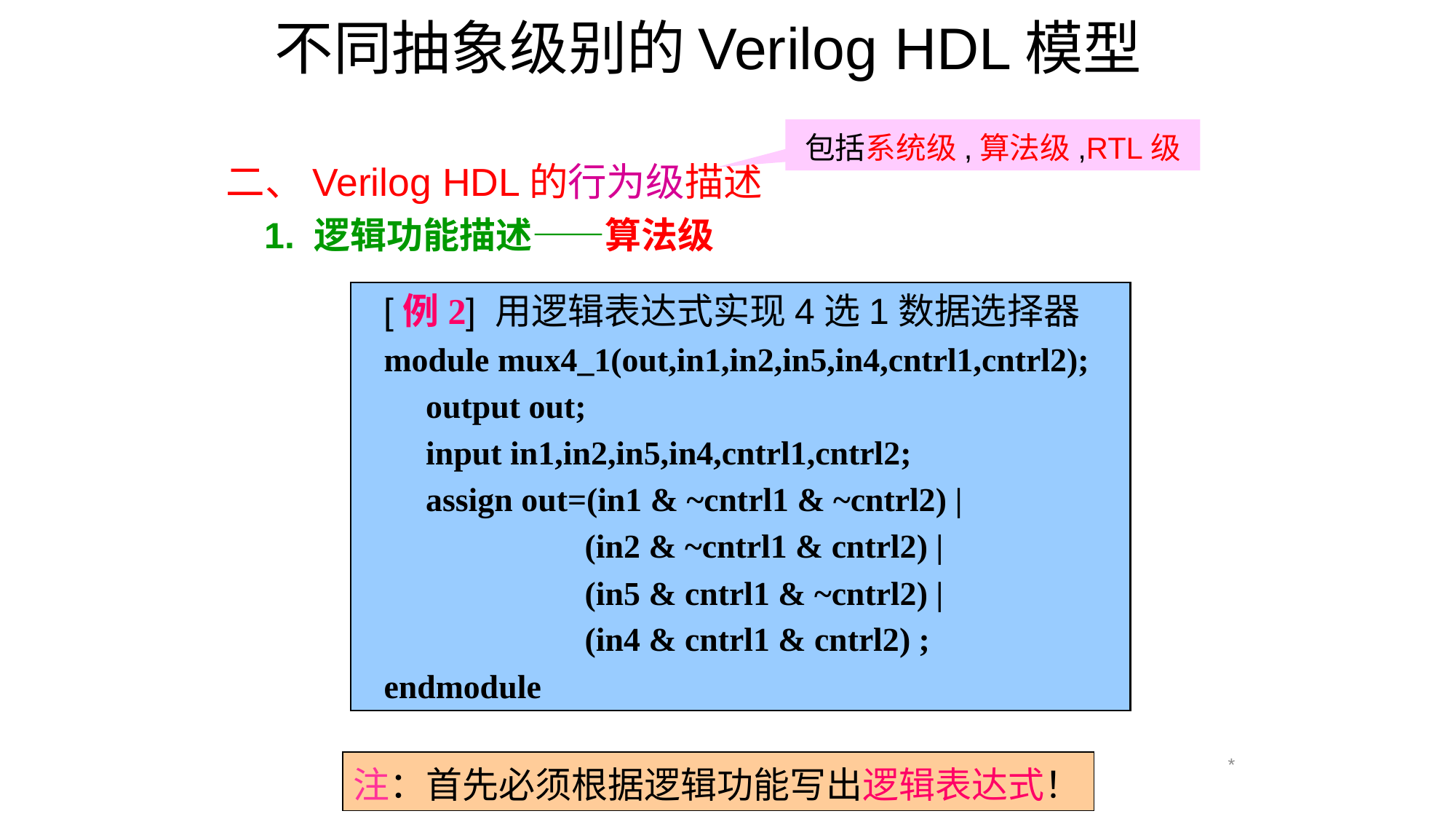

# 不同抽象级别的Verilog HDL模型
包括系统级,算法级,RTL级
二、Verilog HDL的行为级描述
1. 逻辑功能描述——算法级
[例2] 用逻辑表达式实现4选1数据选择器
module mux4_1(out,in1,in2,in5,in4,cntrl1,cntrl2);
     output out;
     input in1,in2,in5,in4,cntrl1,cntrl2;
     assign out=(in1 & ~cntrl1 & ~cntrl2) |
                        (in2 & ~cntrl1 & cntrl2) |
                        (in5 & cntrl1 & ~cntrl2) |
                        (in4 & cntrl1 & cntrl2) ;
endmodule
*
注：首先必须根据逻辑功能写出逻辑表达式！